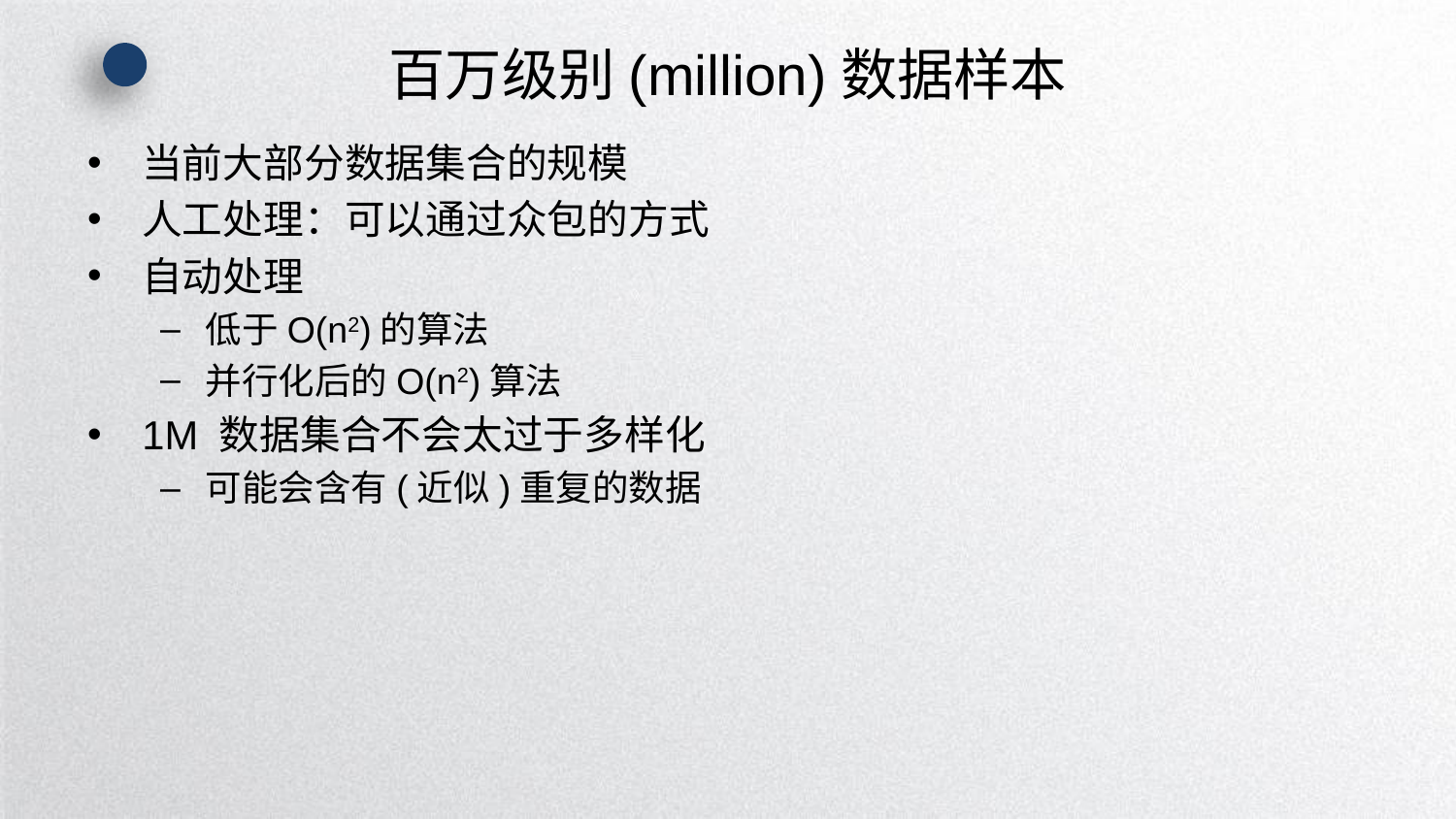

# 百万级别(million)数据样本
当前大部分数据集合的规模
人工处理：可以通过众包的方式
自动处理
低于O(n2)的算法
并行化后的O(n2)算法
1M 数据集合不会太过于多样化
可能会含有(近似)重复的数据